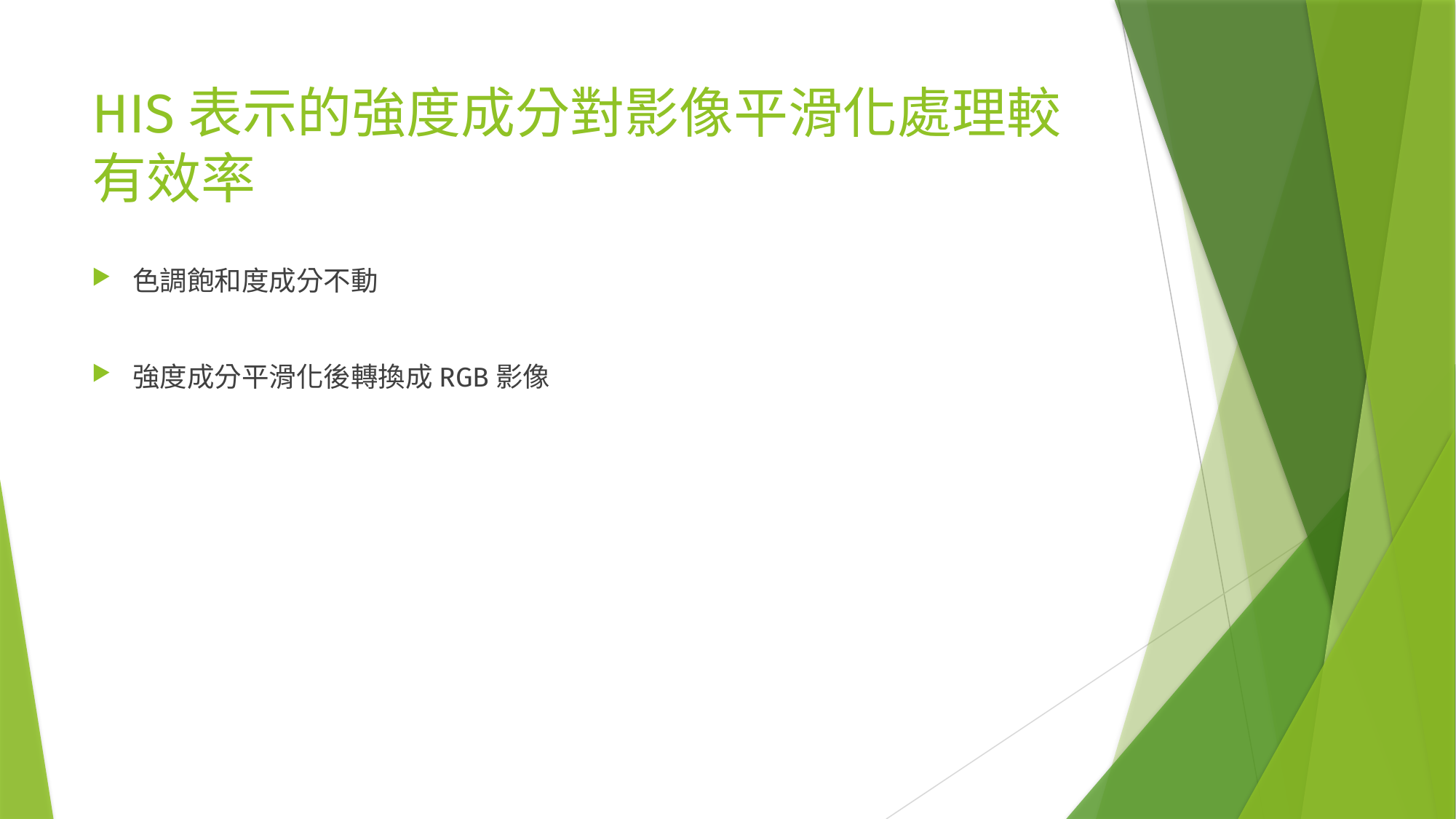

# HIS表示的強度成分對影像平滑化處理較有效率
色調飽和度成分不動

強度成分平滑化後轉換成RGB影像